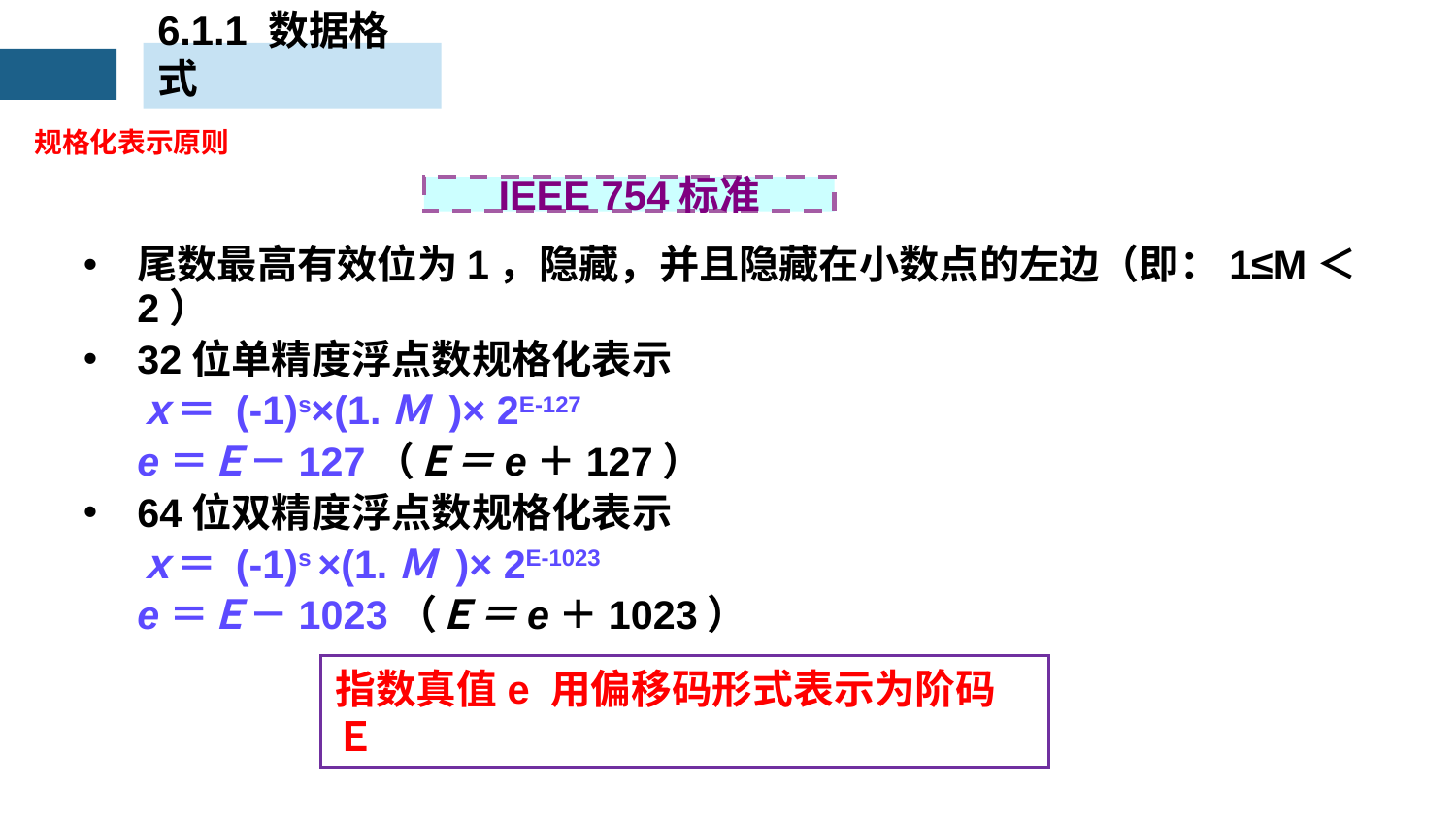

6.1.1 数据格式
规格化表示原则
IEEE 754标准
尾数最高有效位为1，隐藏，并且隐藏在小数点的左边（即：1≤M＜2）
32位单精度浮点数规格化表示
	ｘ＝ (-1)s×(1.Ｍ )× 2E-127
	e＝Ｅ－127（Ｅ＝e＋127）
64位双精度浮点数规格化表示
	ｘ＝ (-1)s ×(1.Ｍ )× 2E-1023
	e＝Ｅ－1023（Ｅ＝e＋1023）
指数真值e 用偏移码形式表示为阶码Ｅ